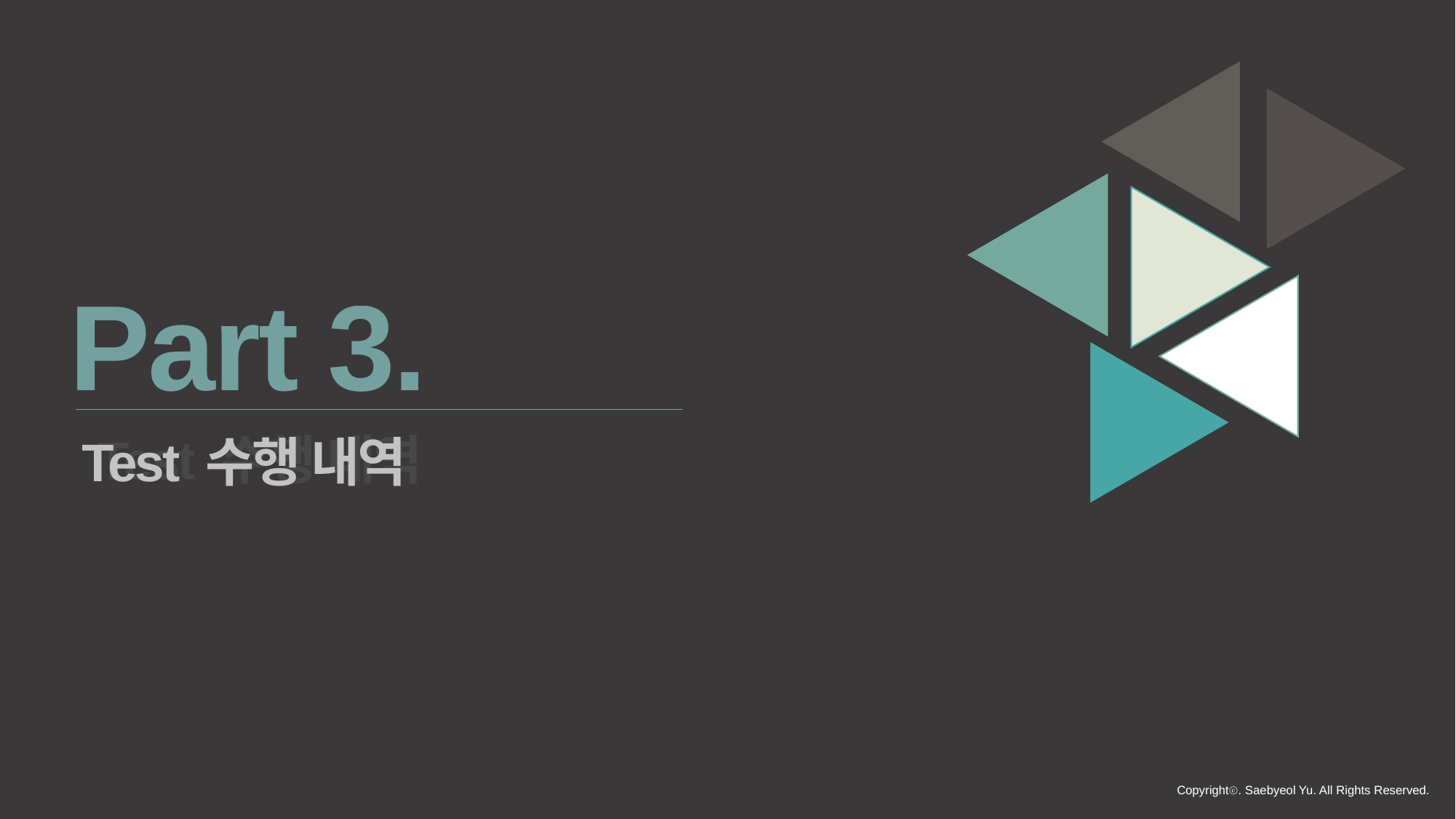

Part 3.
Test 수행 내역
Test 수행 내역
Copyrightⓒ. Saebyeol Yu. All Rights Reserved.